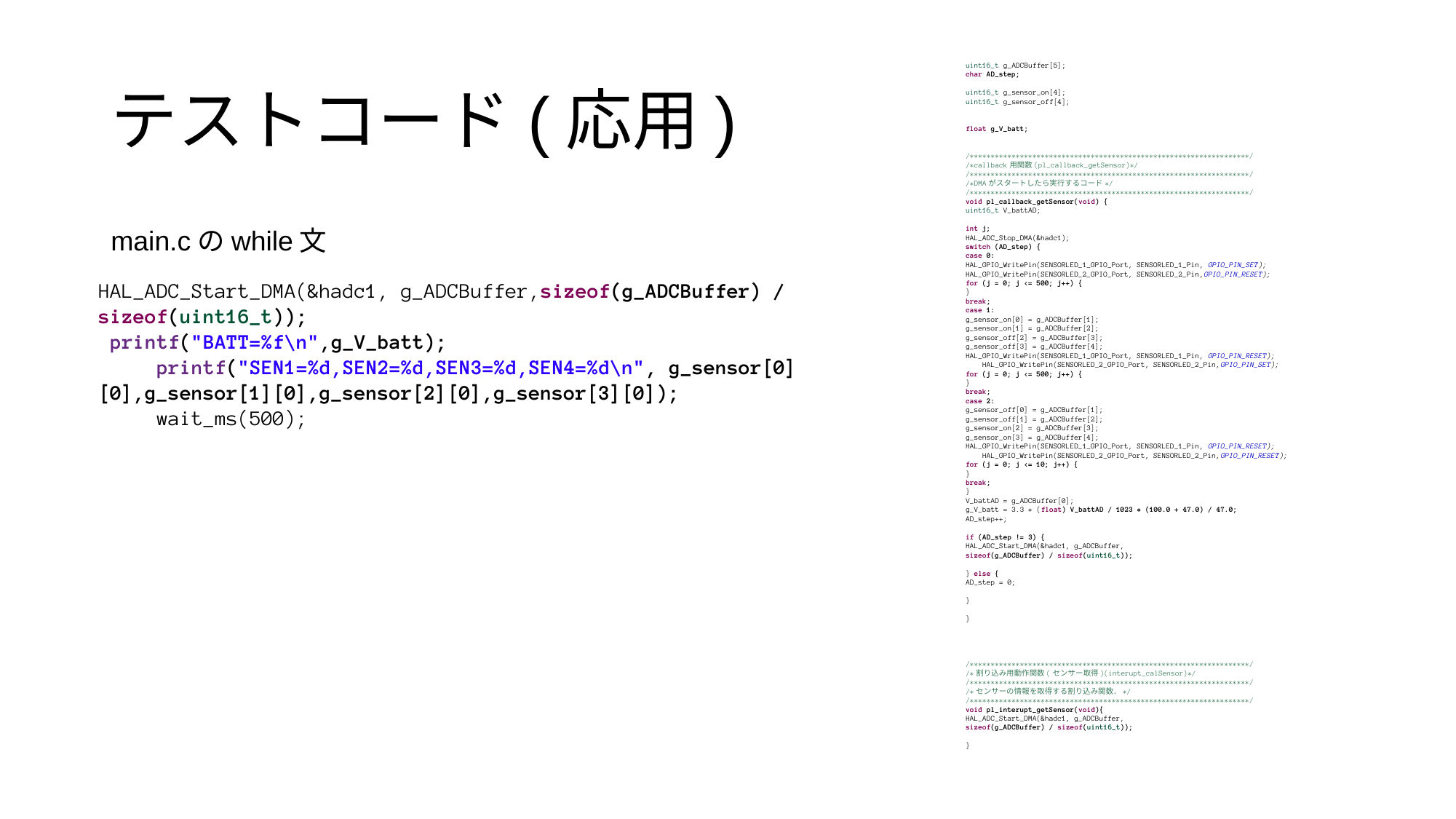

# テストコード(応用)
uint16_t g_ADCBuffer[5];
char AD_step;

uint16_t g_sensor_on[4];
uint16_t g_sensor_off[4];

float g_V_batt;

/*******************************************************************/
/*callback用関数(pl_callback_getSensor)*/
/*******************************************************************/
/*DMAがスタートしたら実行するコード*/
/*******************************************************************/
void pl_callback_getSensor(void) {
uint16_t V_battAD;

int j;
HAL_ADC_Stop_DMA(&hadc1);
switch (AD_step) {
case 0:
HAL_GPIO_WritePin(SENSORLED_1_GPIO_Port, SENSORLED_1_Pin, GPIO_PIN_SET);
HAL_GPIO_WritePin(SENSORLED_2_GPIO_Port, SENSORLED_2_Pin,GPIO_PIN_RESET);
for (j = 0; j <= 500; j++) {
}
break;
case 1:
g_sensor_on[0] = g_ADCBuffer[1];
g_sensor_on[1] = g_ADCBuffer[2];
g_sensor_off[2] = g_ADCBuffer[3];
g_sensor_off[3] = g_ADCBuffer[4];
HAL_GPIO_WritePin(SENSORLED_1_GPIO_Port, SENSORLED_1_Pin, GPIO_PIN_RESET);
    HAL_GPIO_WritePin(SENSORLED_2_GPIO_Port, SENSORLED_2_Pin,GPIO_PIN_SET);
for (j = 0; j <= 500; j++) {
}
break;
case 2:
g_sensor_off[0] = g_ADCBuffer[1];
g_sensor_off[1] = g_ADCBuffer[2];
g_sensor_on[2] = g_ADCBuffer[3];
g_sensor_on[3] = g_ADCBuffer[4];
HAL_GPIO_WritePin(SENSORLED_1_GPIO_Port, SENSORLED_1_Pin, GPIO_PIN_RESET);
    HAL_GPIO_WritePin(SENSORLED_2_GPIO_Port, SENSORLED_2_Pin,GPIO_PIN_RESET);
for (j = 0; j <= 10; j++) {
}
break;
}
V_battAD = g_ADCBuffer[0];
g_V_batt = 3.3 * (float) V_battAD / 1023 * (100.0 + 47.0) / 47.0;
AD_step++;

if (AD_step != 3) {
HAL_ADC_Start_DMA(&hadc1, g_ADCBuffer,
sizeof(g_ADCBuffer) / sizeof(uint16_t));

} else {
AD_step = 0;

}

}

/*******************************************************************/
/*割り込み用動作関数(センサー取得)(interupt_calSensor)*/
/*******************************************************************/
/*センサーの情報を取得する割り込み関数．*/
/*******************************************************************/
void pl_interupt_getSensor(void){
HAL_ADC_Start_DMA(&hadc1, g_ADCBuffer,
sizeof(g_ADCBuffer) / sizeof(uint16_t));

}
main.cのwhile文
HAL_ADC_Start_DMA(&hadc1, g_ADCBuffer,sizeof(g_ADCBuffer) / sizeof(uint16_t));
 printf("BATT=%f\n",g_V_batt);
     printf("SEN1=%d,SEN2=%d,SEN3=%d,SEN4=%d\n", g_sensor[0][0],g_sensor[1][0],g_sensor[2][0],g_sensor[3][0]);
     wait_ms(500);